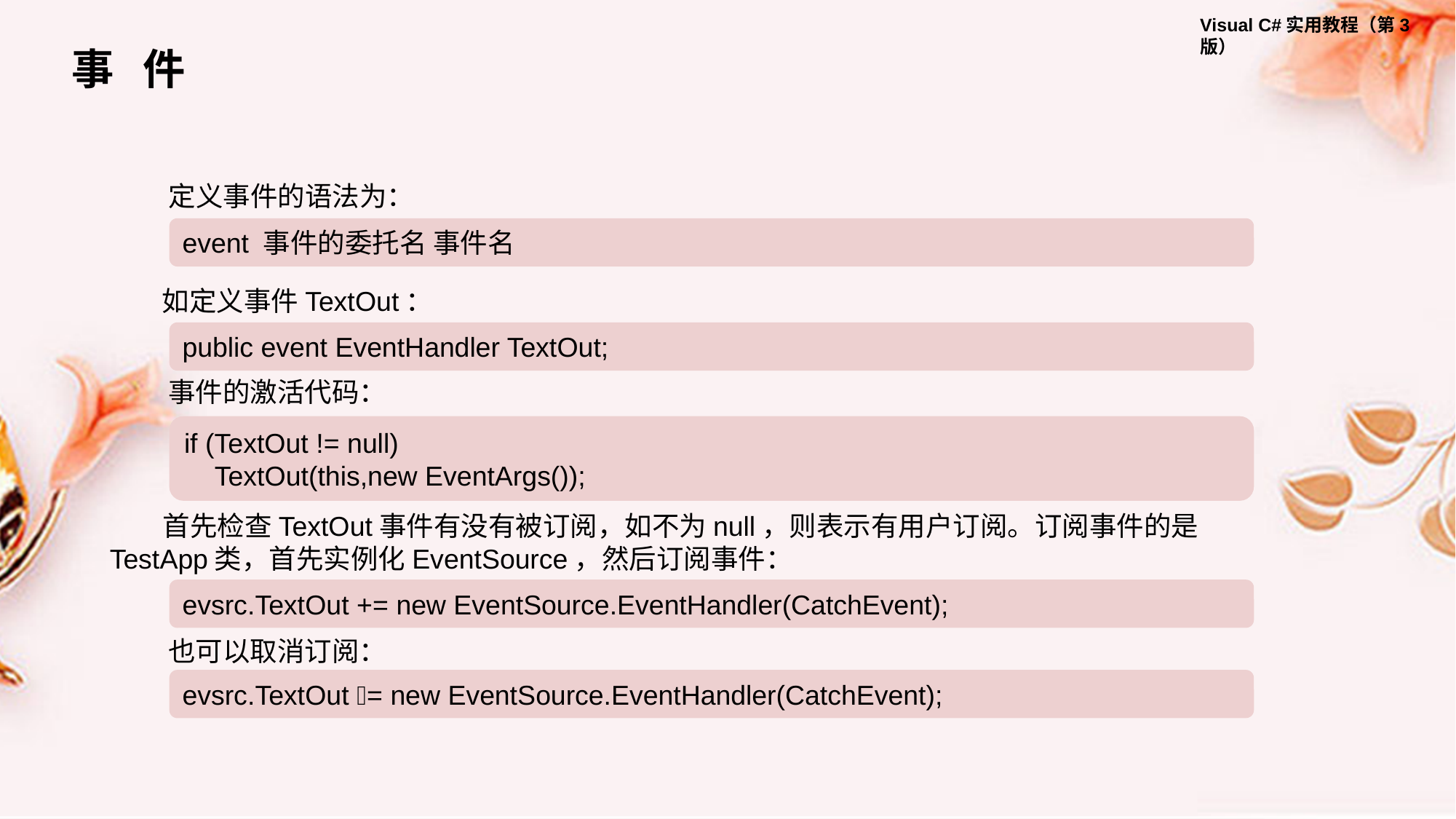

事   件
定义事件的语法为：
event 事件的委托名 事件名
如定义事件TextOut：
public event EventHandler TextOut;
事件的激活代码：
if (TextOut != null)
    TextOut(this,new EventArgs());
首先检查TextOut事件有没有被订阅，如不为null，则表示有用户订阅。订阅事件的是TestApp类，首先实例化EventSource，然后订阅事件：
evsrc.TextOut += new EventSource.EventHandler(CatchEvent);
也可以取消订阅：
evsrc.TextOut −= new EventSource.EventHandler(CatchEvent);